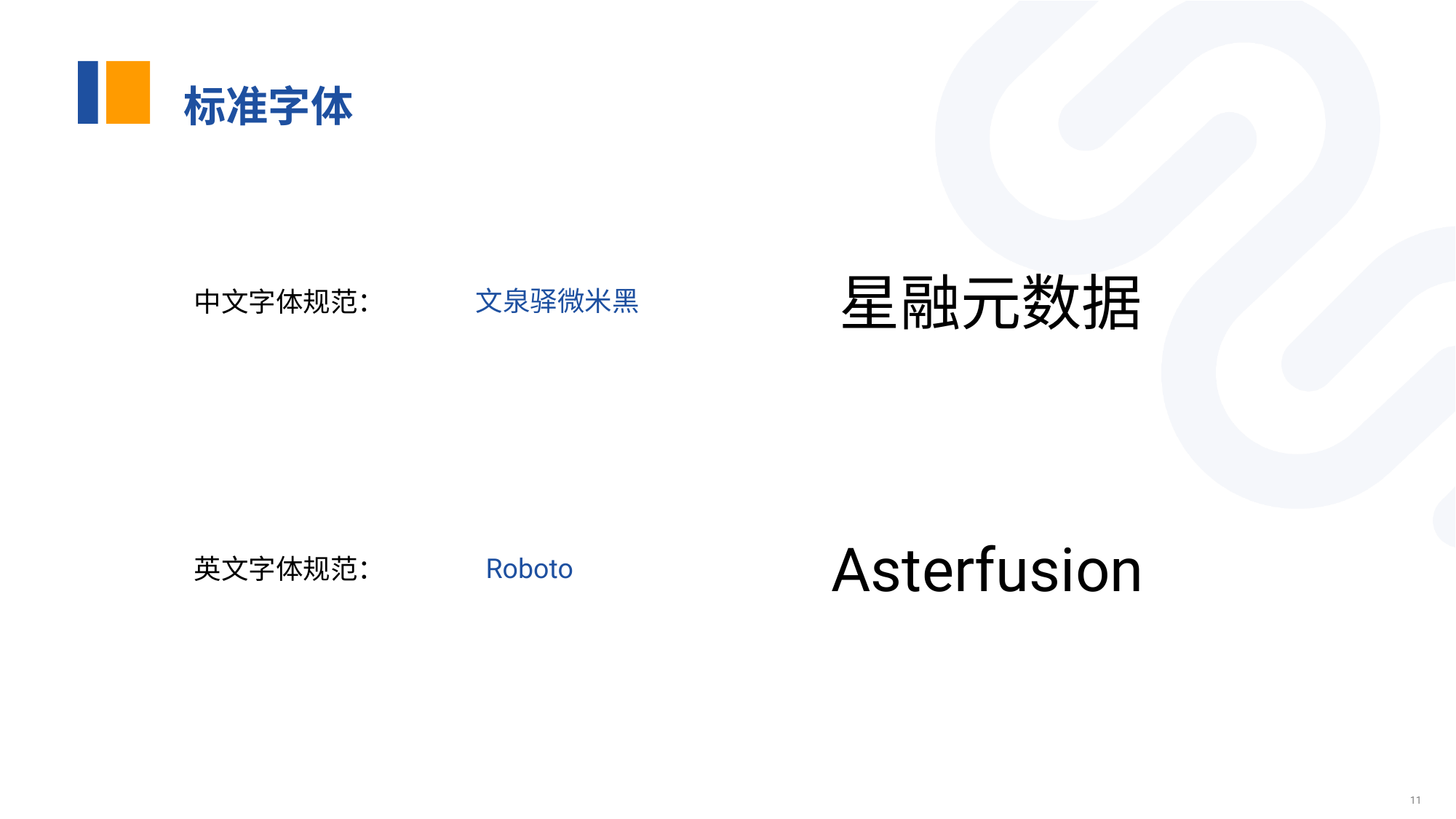

# 标准字体
星融元数据
中文字体规范：
文泉驿微米黑
Asterfusion
英文字体规范：
Roboto